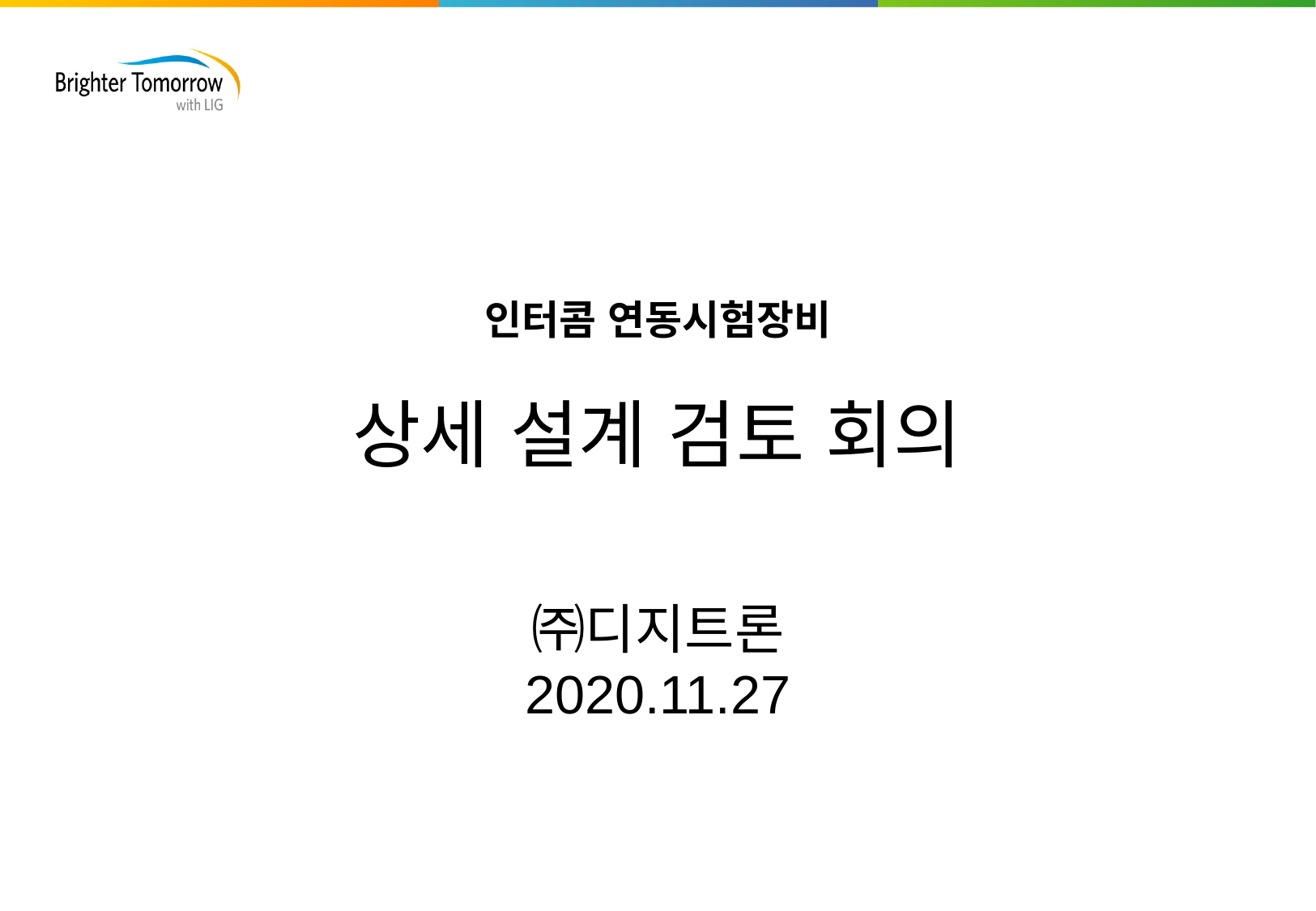

# 인터콤 연동시험장비 상세 설계 검토 회의
㈜디지트론
2020.11.27